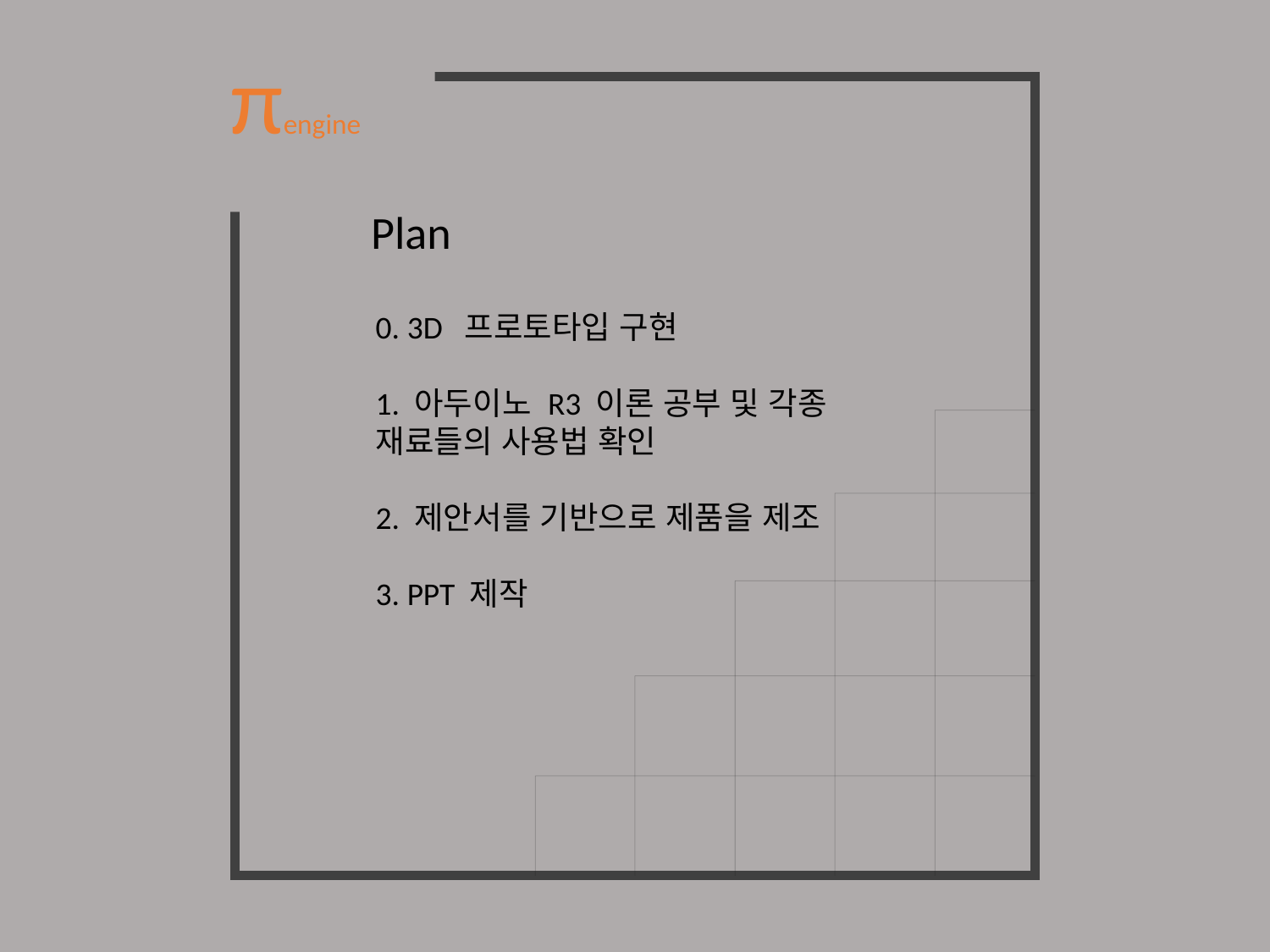

πengine

Plan
0. 3D  프로토타입 구현

1. 아두이노 R3 이론 공부 및 각종 재료들의 사용법 확인

2. 제안서를 기반으로 제품을 제조

3. PPT 제작